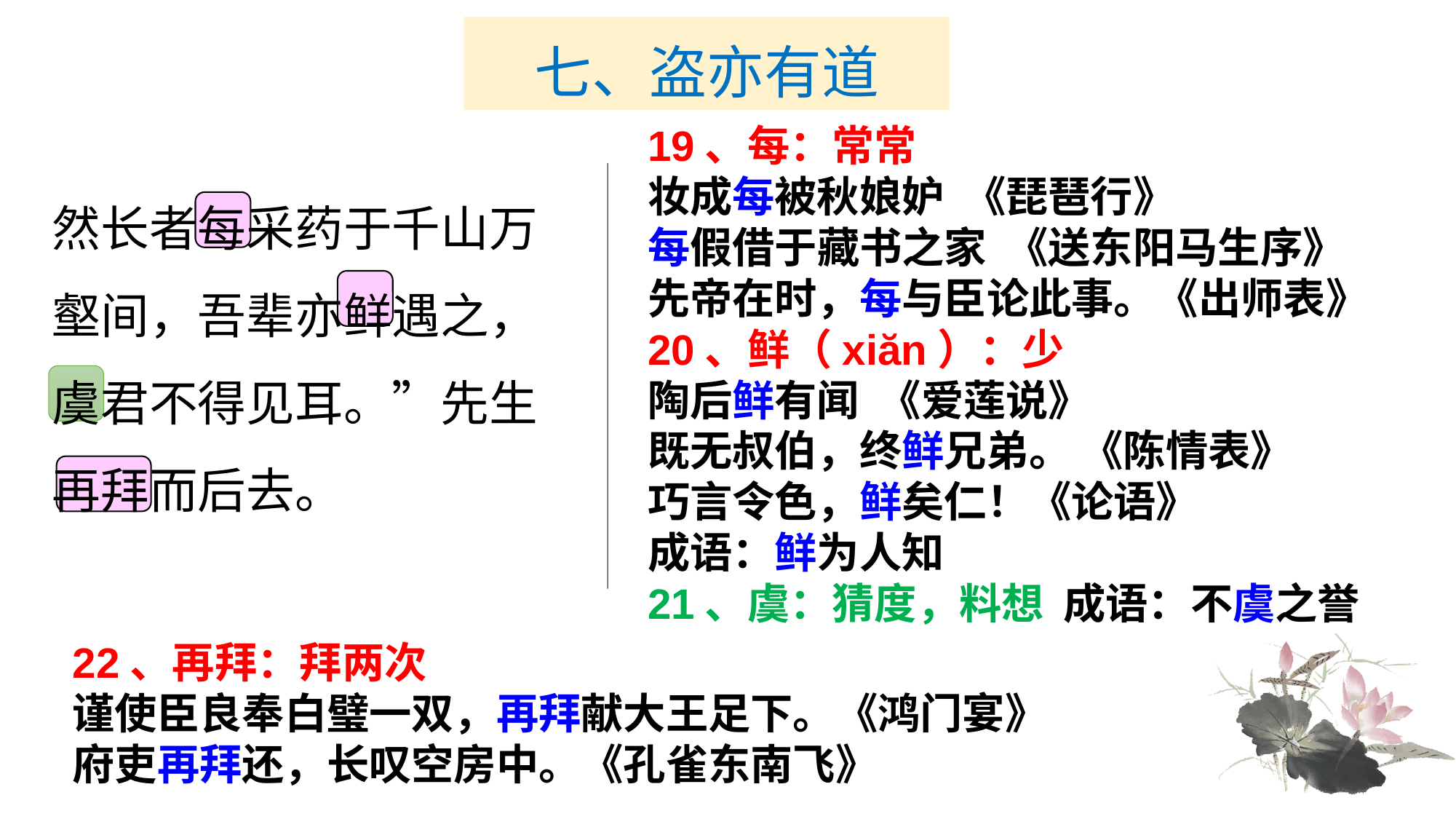

# 七、盗亦有道
19、每：常常
妆成每被秋娘妒  《琵琶行》
每假借于藏书之家  《送东阳马生序》
先帝在时，每与臣论此事。《出师表》
20、鲜（xiăn）：少
陶后鲜有闻  《爱莲说》
既无叔伯，终鲜兄弟。 《陈情表》
巧言令色，鲜矣仁！《论语》
成语：鲜为人知
21、虞：猜度，料想  成语：不虞之誉
然长者每采药于千山万壑间，吾辈亦鲜遇之，虞君不得见耳。”先生再拜而后去。

22、再拜：拜两次
谨使臣良奉白璧一双，再拜献大王足下。《鸿门宴》
府吏再拜还，长叹空房中。《孔雀东南飞》